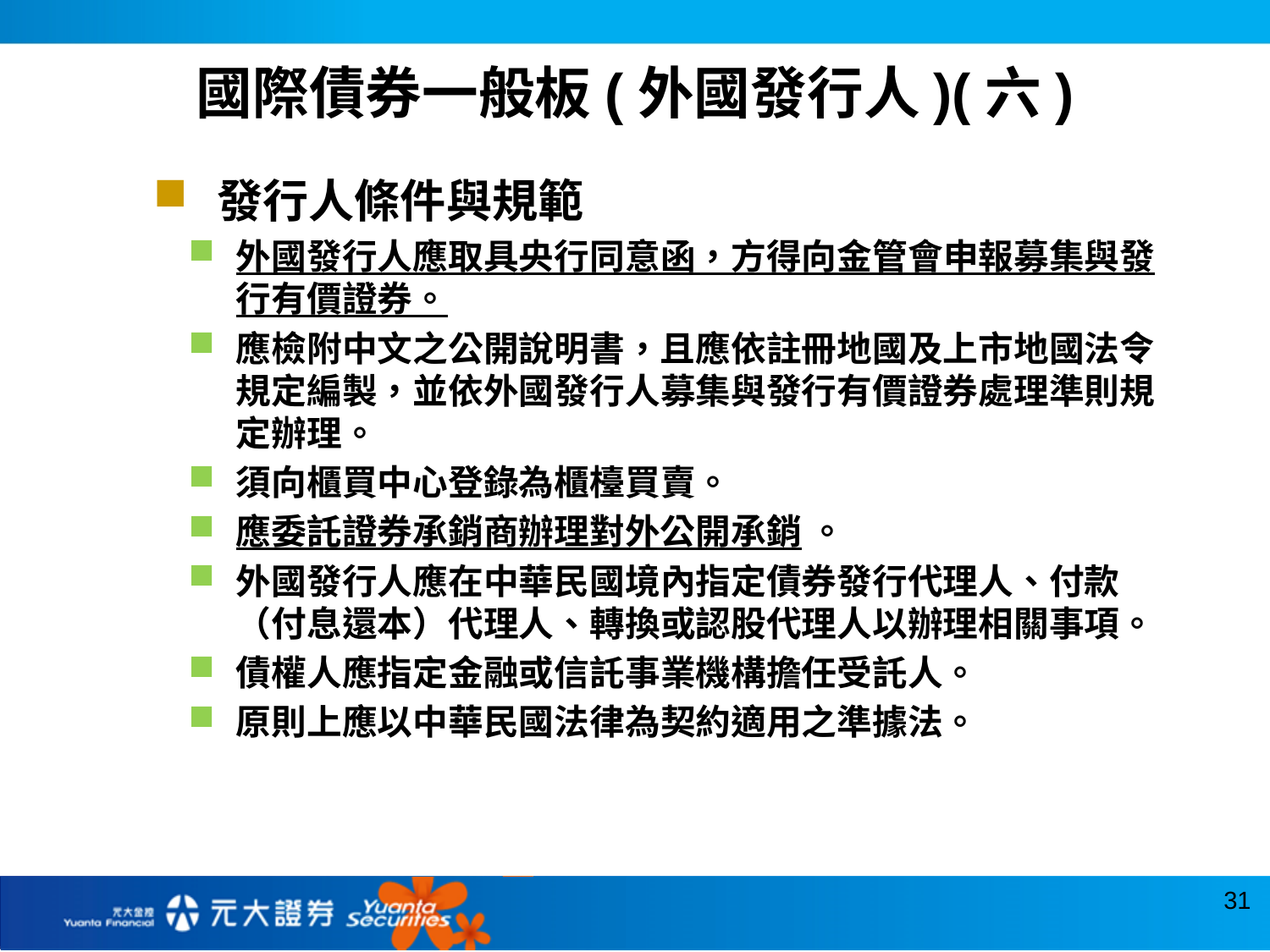

國際債券一般板(外國發行人)(六)
發行人條件與規範
外國發行人應取具央行同意函，方得向金管會申報募集與發行有價證券。
應檢附中文之公開說明書，且應依註冊地國及上市地國法令規定編製，並依外國發行人募集與發行有價證券處理準則規定辦理。
須向櫃買中心登錄為櫃檯買賣。
應委託證券承銷商辦理對外公開承銷 。
外國發行人應在中華民國境內指定債券發行代理人、付款（付息還本）代理人、轉換或認股代理人以辦理相關事項。
債權人應指定金融或信託事業機構擔任受託人。
原則上應以中華民國法律為契約適用之準據法。